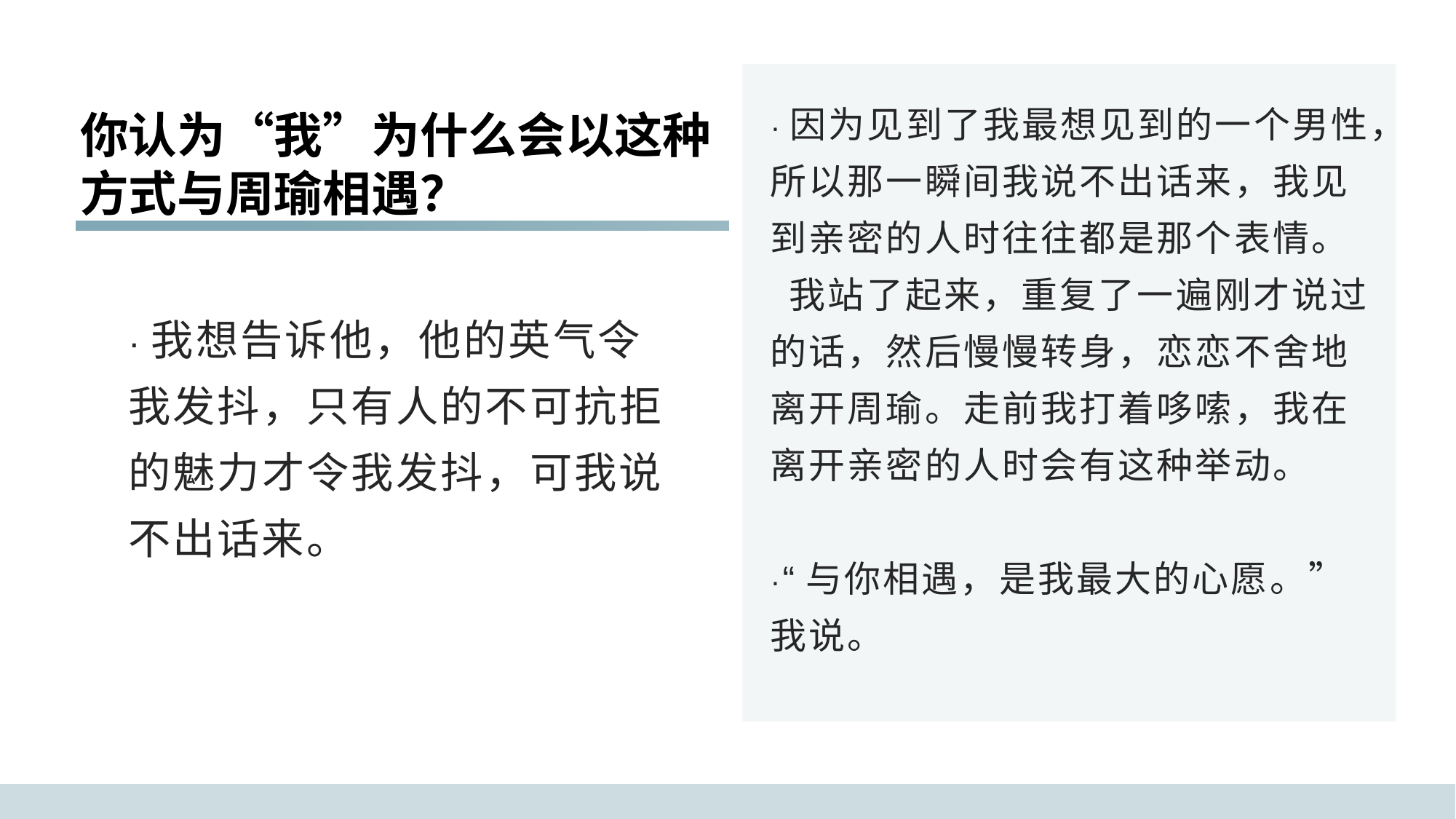

# 你认为“我”为什么会以这种方式与周瑜相遇？
·因为见到了我最想见到的一个男性，所以那一瞬间我说不出话来，我见到亲密的人时往往都是那个表情。
 我站了起来，重复了一遍刚才说过的话，然后慢慢转身，恋恋不舍地离开周瑜。走前我打着哆嗦，我在离开亲密的人时会有这种举动。

·“与你相遇，是我最大的心愿。”我说。
单击此处编辑副标题
·我想告诉他，他的英气令我发抖，只有人的不可抗拒的魅力才令我发抖，可我说不出话来。